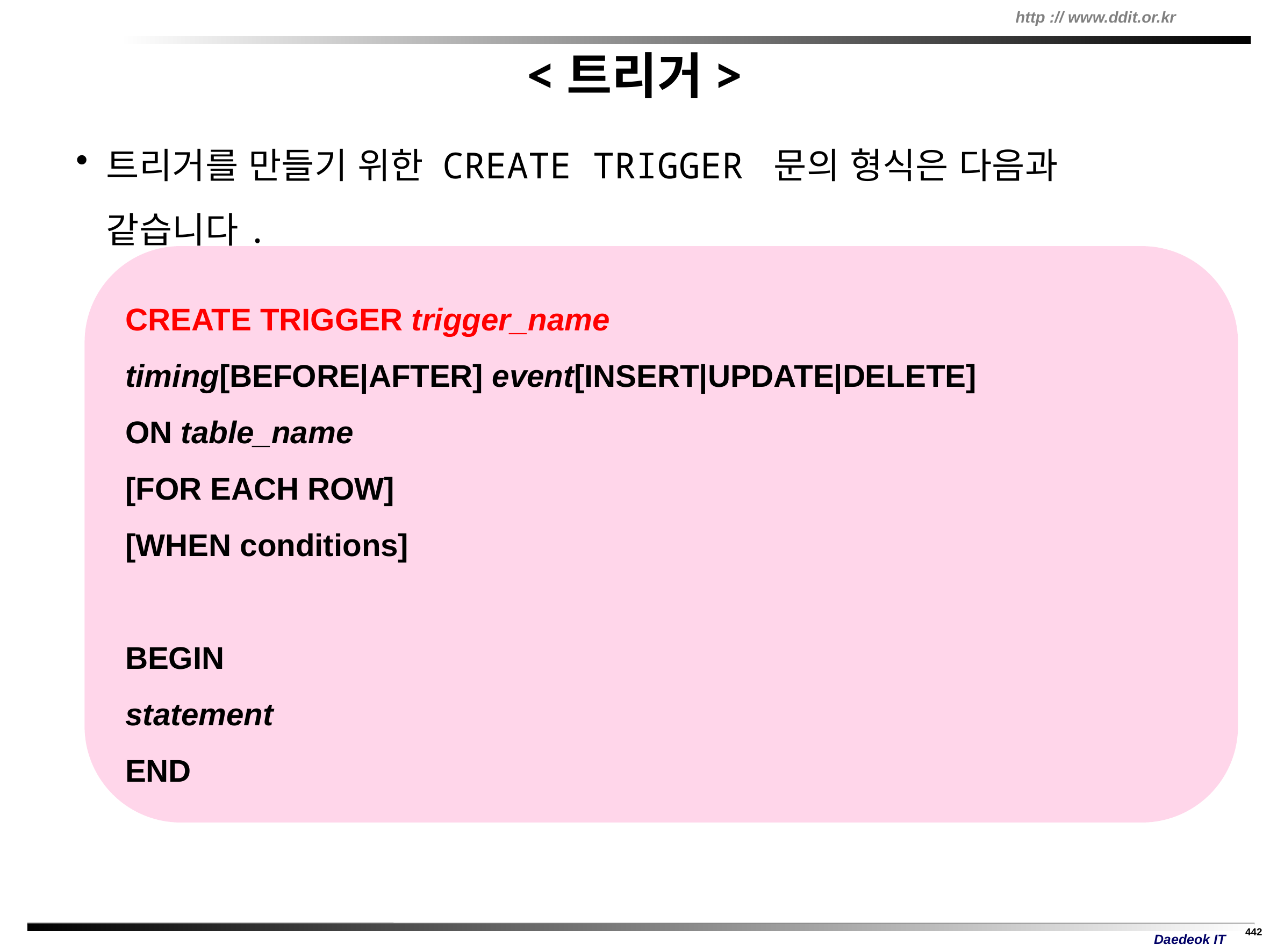

# <트리거>
트리거를 만들기 위한 CREATE TRIGGER 문의 형식은 다음과 같습니다.
CREATE TRIGGER trigger_name
timing[BEFORE|AFTER] event[INSERT|UPDATE|DELETE]
ON table_name
[FOR EACH ROW]
[WHEN conditions]

BEGIN
statement
END